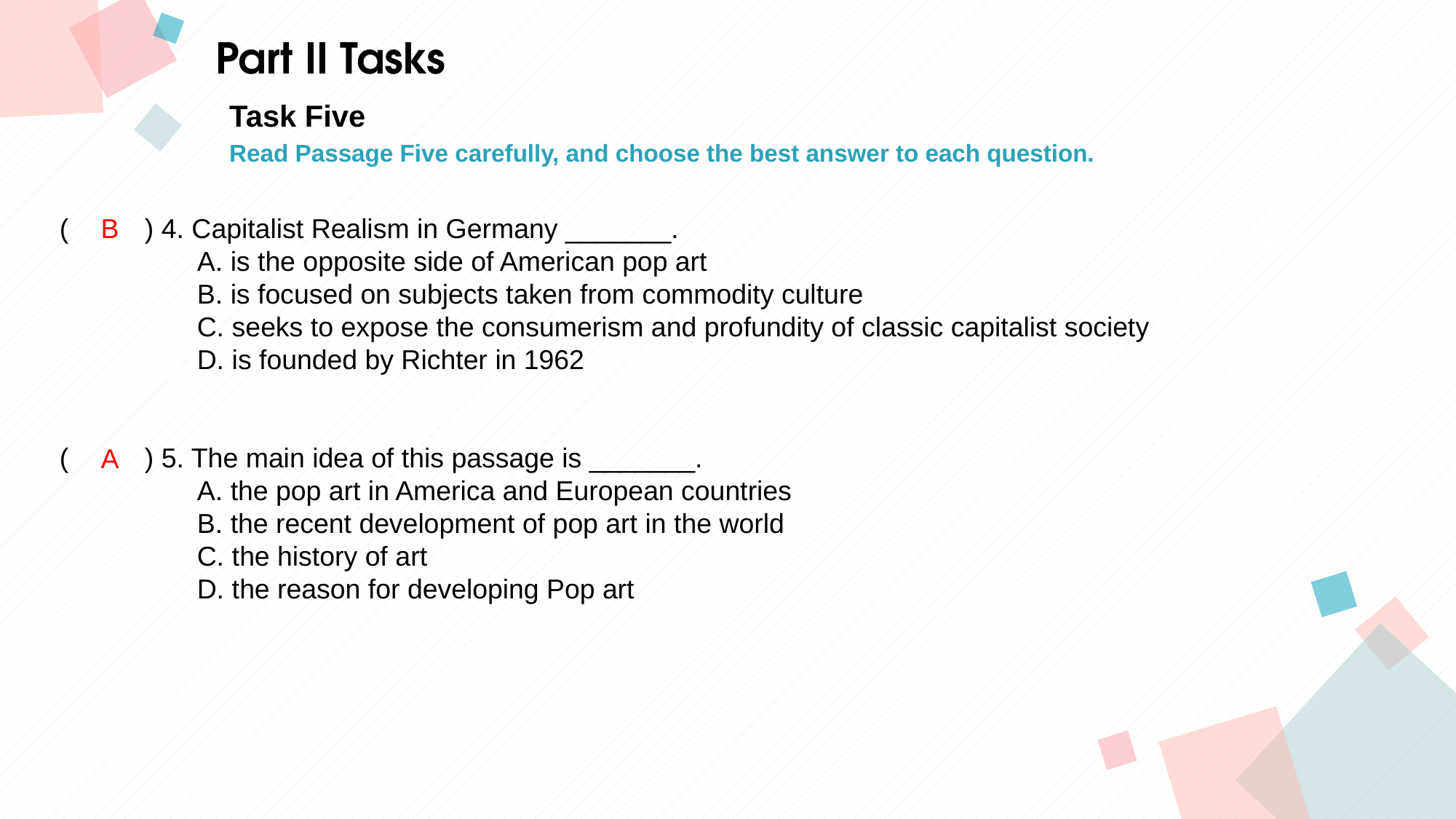

Part II Tasks
Task Five

Read Passage Five carefully, and choose the best answer to each question.
(          ) 4. Capitalist Realism in Germany _______.
                  A. is the opposite side of American pop art
                  B. is focused on subjects taken from commodity culture
                  C. seeks to expose the consumerism and profundity of classic capitalist society
                  D. is founded by Richter in 1962

(          ) 5. The main idea of this passage is _______.
                  A. the pop art in America and European countries
                  B. the recent development of pop art in the world
                  C. the history of art
                  D. the reason for developing Pop art
B
点击此处添加标题
点击此处添加标题
标题数字等都可以通过点击和重新输入进行更改，顶部“开始”面板中可以对字体、字号、颜色等进行修改。建议正文8-14号字，1.3倍字间距。
标题数字等都可以通过点击和重新输入进行更改，顶部“开始”面板中可以对字体、字号、颜色等进行修改。建议正文8-14号字，1.3倍字间距。
标题数字等都可以通过点击和重新输入进行更改，顶部“开始”面板中可以对字体、字号、颜色等进行修改。建议正文8-14号字，1.3倍字间距。
A
点击此处添加标题
标题数字等都可以通过点击和重新输入进行更改，顶部“开始”面板中可以对字体、字号、颜色等进行修改。建议正文8-14号字，1.3倍字间距。
标题数字等都可以通过点击和重新输入进行更改，顶部“开始”面板中可以对字体、字号、颜色等进行修改。建议正文8-14号字，1.3倍字间距。